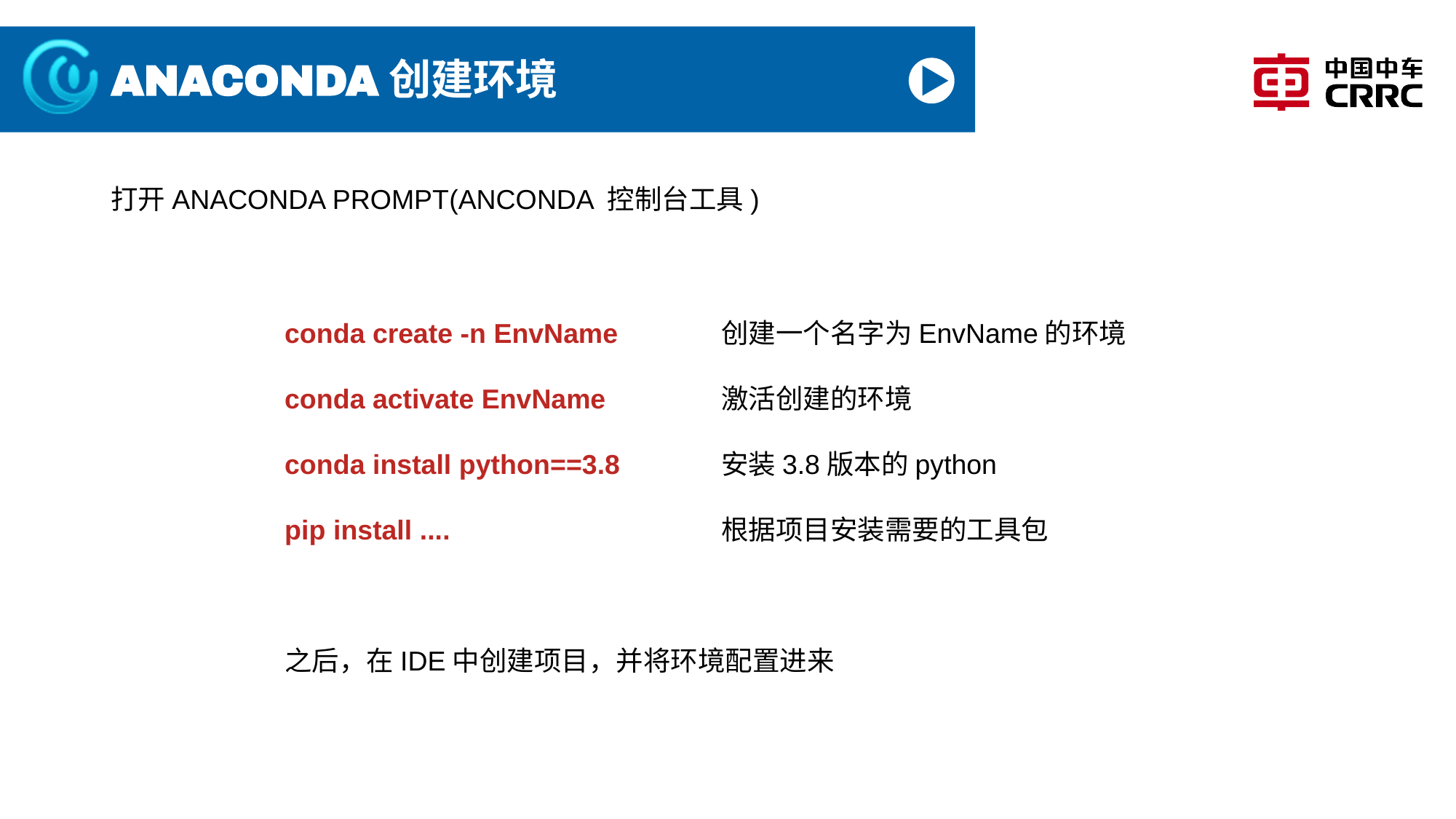

# ANACONDA创建环境
打开ANACONDA PROMPT(ANCONDA 控制台工具)
conda create -n EnvName	创建一个名字为EnvName的环境

conda activate EnvName		激活创建的环境

conda install python==3.8	安装3.8版本的python

pip install ....			根据项目安装需要的工具包

之后，在IDE中创建项目，并将环境配置进来
99